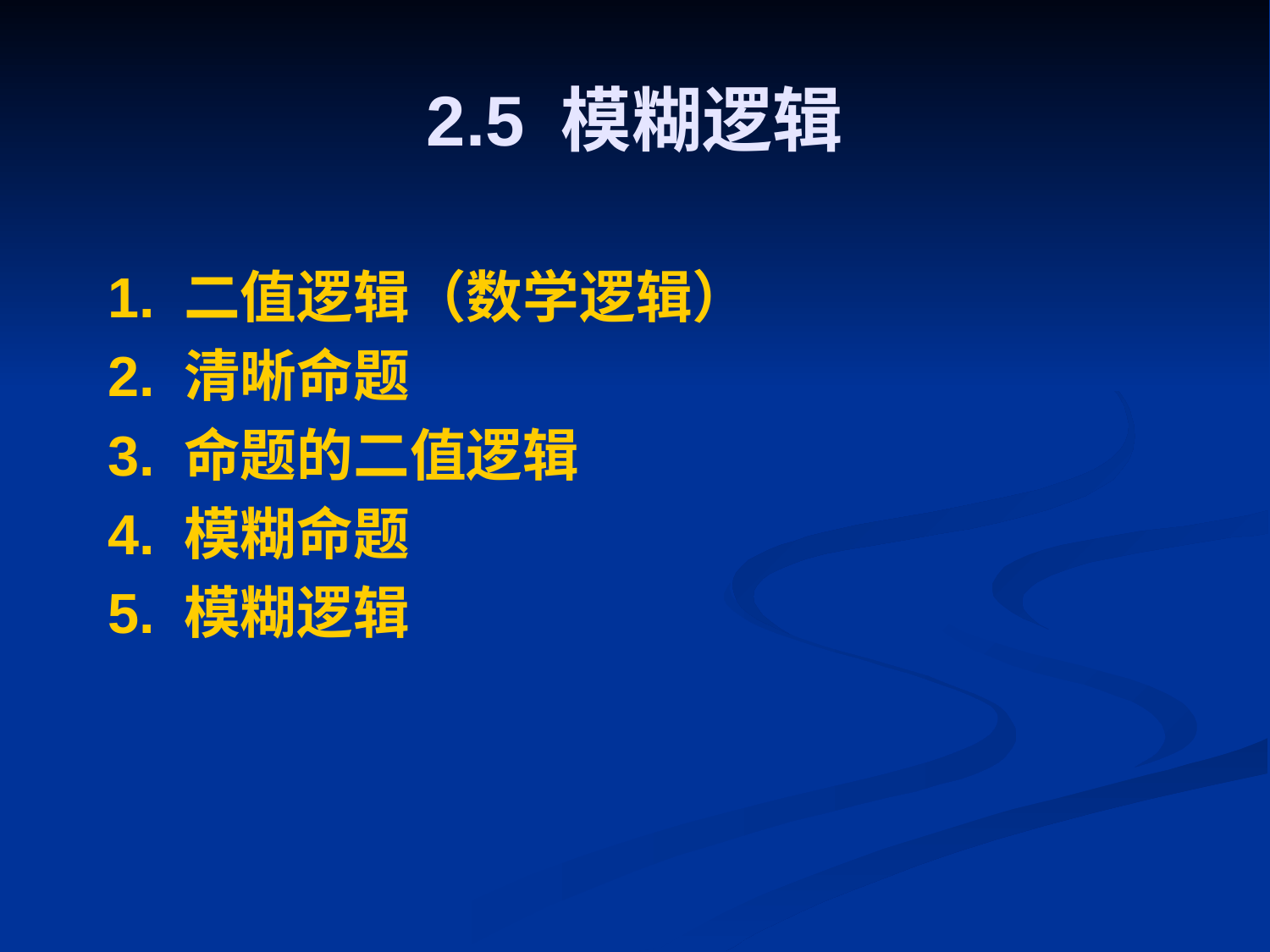

# 2.5 模糊逻辑

1. 二值逻辑（数学逻辑）
2. 清晰命题
3. 命题的二值逻辑
4. 模糊命题
5. 模糊逻辑